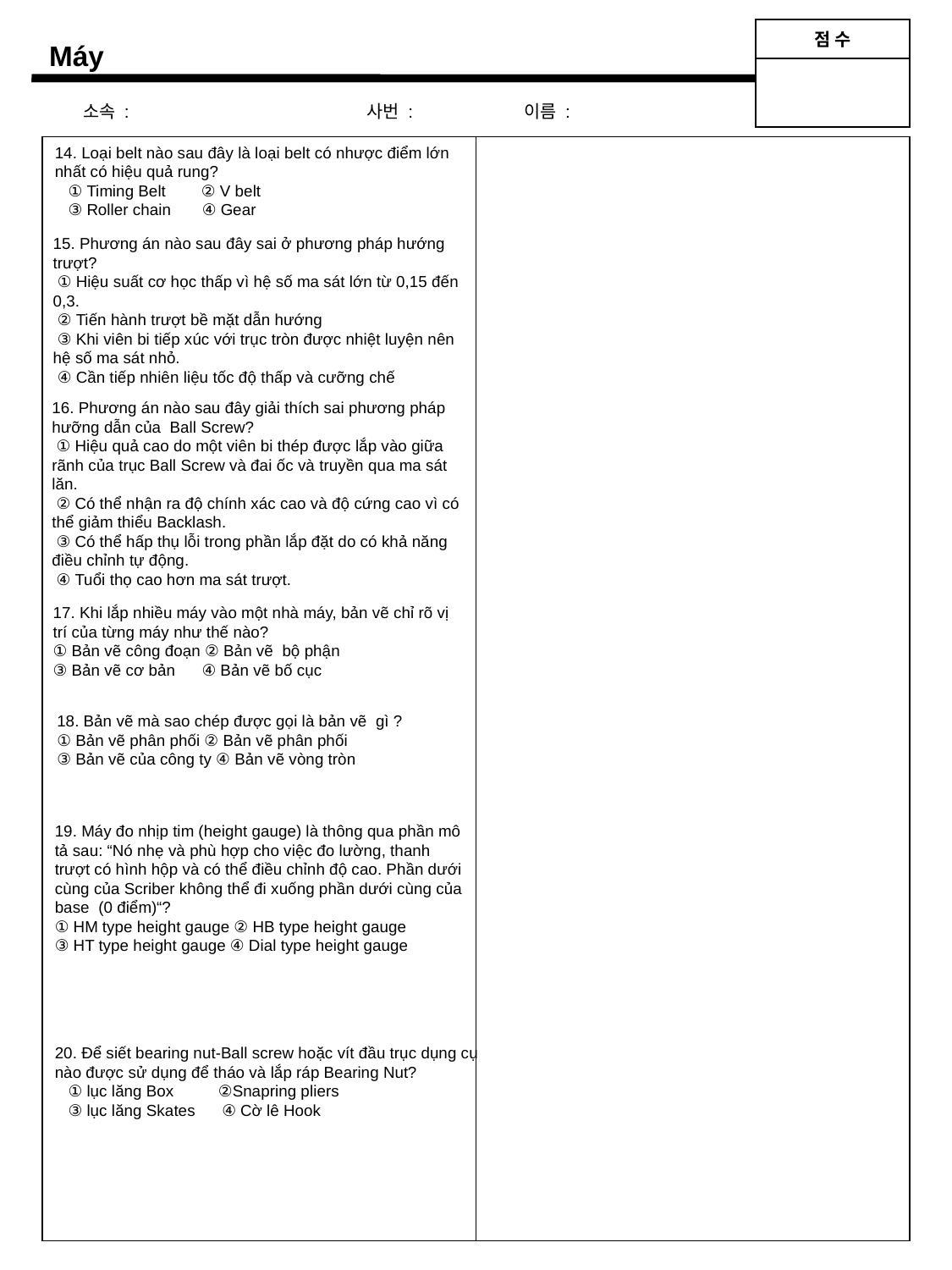

| 점 수 |
| --- |
|  |
Máy

소속 :                                                사번 :                      이름 :

14. Loại belt nào sau đây là loại belt có nhược điểm lớn nhất có hiệu quả rung?
   ① Timing Belt        ② V belt
   ③ Roller chain       ④ Gear
15. Phương án nào sau đây sai ở phương pháp hướng trượt?
 ① Hiệu suất cơ học thấp vì hệ số ma sát lớn từ 0,15 đến 0,3.
 ② Tiến hành trượt bề mặt dẫn hướng
 ③ Khi viên bi tiếp xúc với trục tròn được nhiệt luyện nên hệ số ma sát nhỏ.
 ④ Cần tiếp nhiên liệu tốc độ thấp và cưỡng chế
16. Phương án nào sau đây giải thích sai phương pháp hưỡng dẫn của  Ball Screw?
 ① Hiệu quả cao do một viên bi thép được lắp vào giữa rãnh của trục Ball Screw và đai ốc và truyền qua ma sát lăn.
 ② Có thể nhận ra độ chính xác cao và độ cứng cao vì có thể giảm thiểu Backlash.
 ③ Có thể hấp thụ lỗi trong phần lắp đặt do có khả năng điều chỉnh tự động.
 ④ Tuổi thọ cao hơn ma sát trượt.
17. Khi lắp nhiều máy vào một nhà máy, bản vẽ chỉ rõ vị trí của từng máy như thế nào?
① Bản vẽ công đoạn ② Bản vẽ  bộ phận
③ Bản vẽ cơ bản      ④ Bản vẽ bố cục
18. Bản vẽ mà sao chép được gọi là bản vẽ  gì ?
① Bản vẽ phân phối ② Bản vẽ phân phối
③ Bản vẽ của công ty ④ Bản vẽ vòng tròn
19. Máy đo nhịp tim (height gauge) là thông qua phần mô tả sau: “Nó nhẹ và phù hợp cho việc đo lường, thanh trượt có hình hộp và có thể điều chỉnh độ cao. Phần dưới cùng của Scriber không thể đi xuống phần dưới cùng của base  (0 điểm)“?
① HM type height gauge ② HB type height gauge
③ HT type height gauge ④ Dial type height gauge
20. Để siết bearing nut-Ball screw hoặc vít đầu trục dụng cụ nào được sử dụng để tháo và lắp ráp Bearing Nut?
   ① lục lăng Box          ②Snapring pliers
   ③ lục lăng Skates      ④ Cờ lê Hook